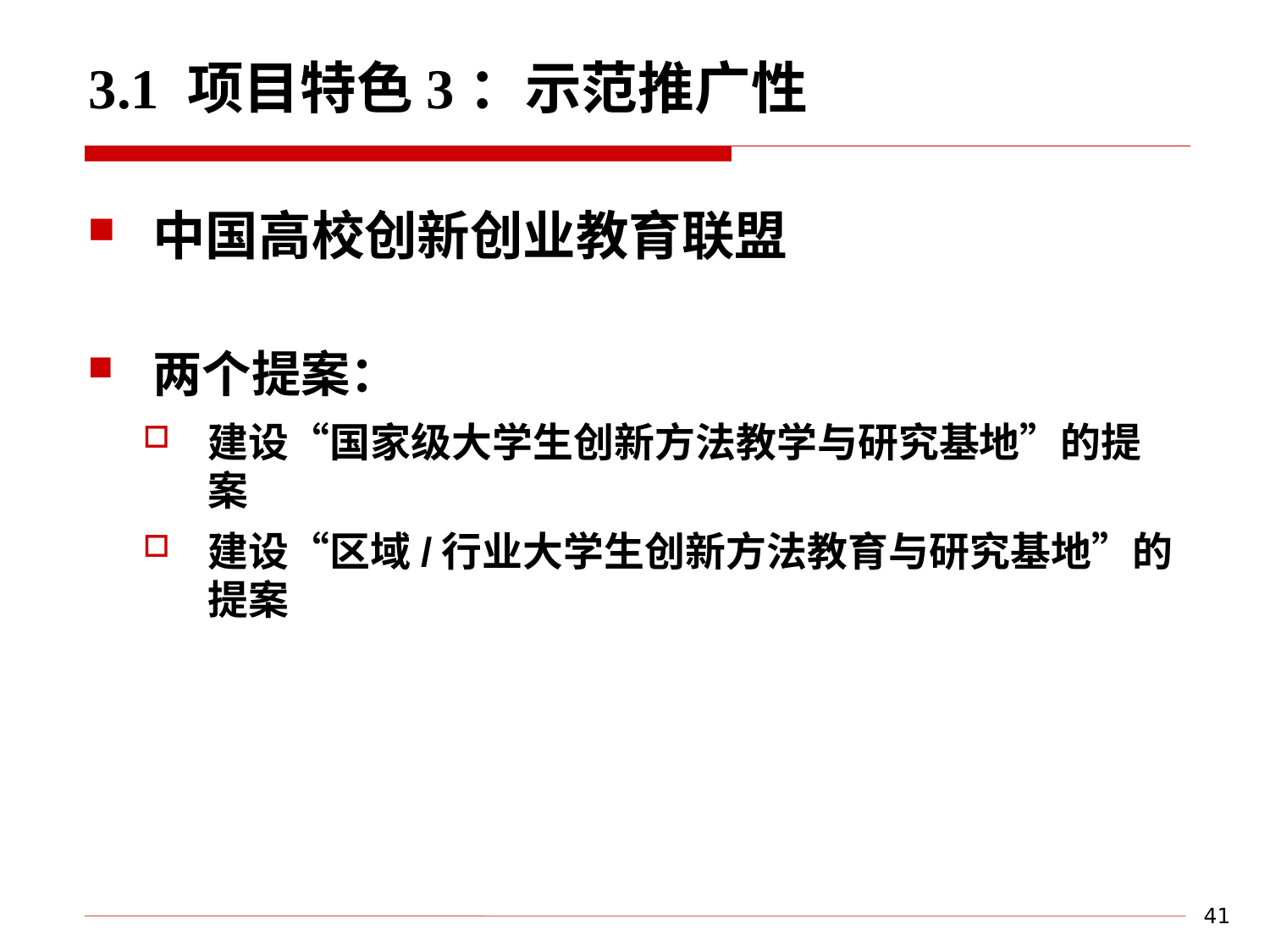

3.1 项目特色3：示范推广性
中国高校创新创业教育联盟

两个提案：
建设“国家级大学生创新方法教学与研究基地”的提案
建设“区域/行业大学生创新方法教育与研究基地”的提案

 41